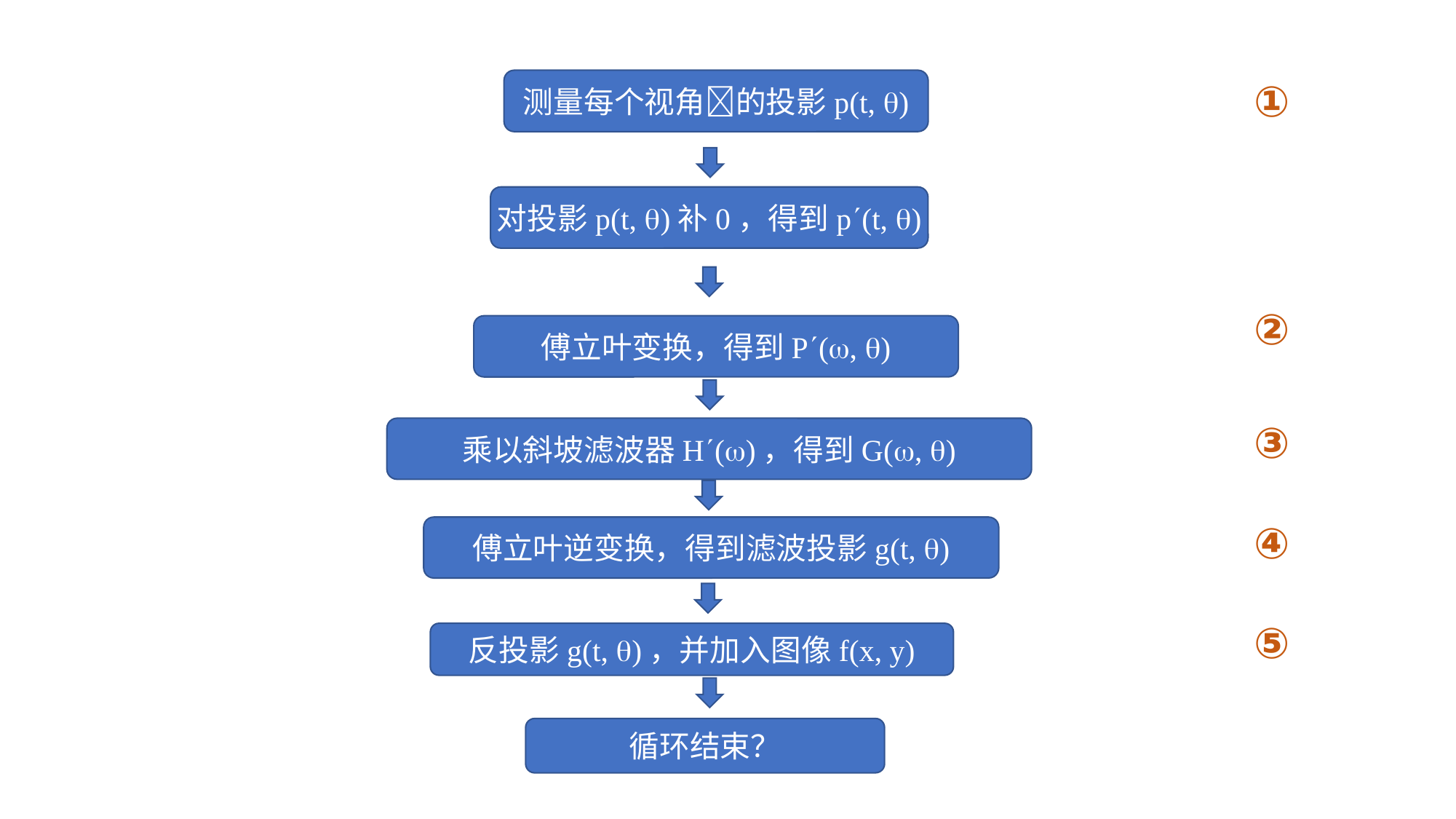

①
测量每个视角θ的投影p(t, θ)

傅立叶变换，得到P′(ω, θ)
乘以斜坡滤波器H′(ω)，得到G(ω, θ)
傅立叶逆变换，得到滤波投影g(t, θ)
反投影g(t, θ)，并加入图像f(x, y)
循环结束？

对投影p(t, θ)补0，得到p′(t, θ)

②

③

④

⑤